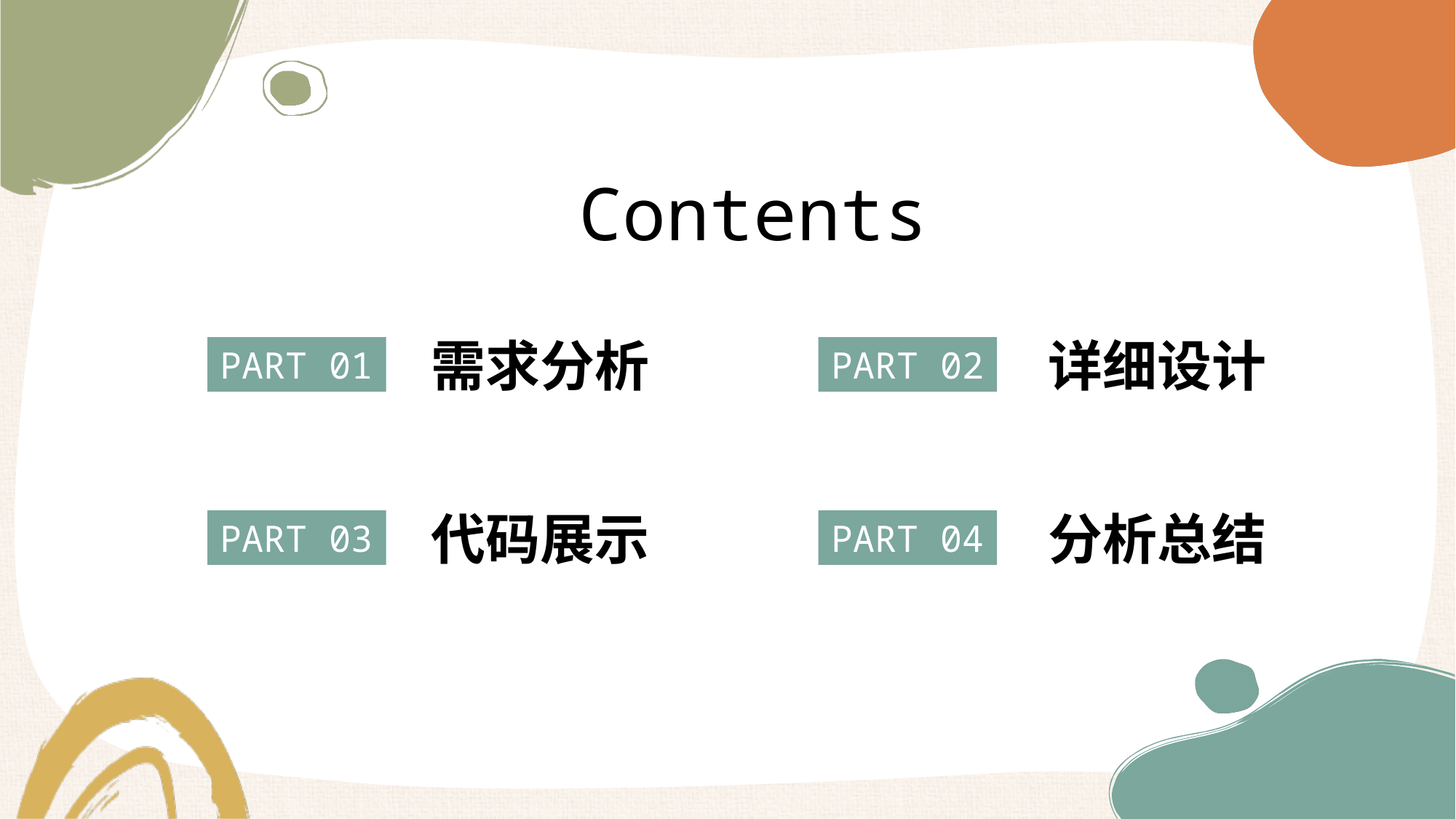

Contents
详细设计
需求分析
PART 01
PART 02
代码展示
分析总结
PART 03
PART 04